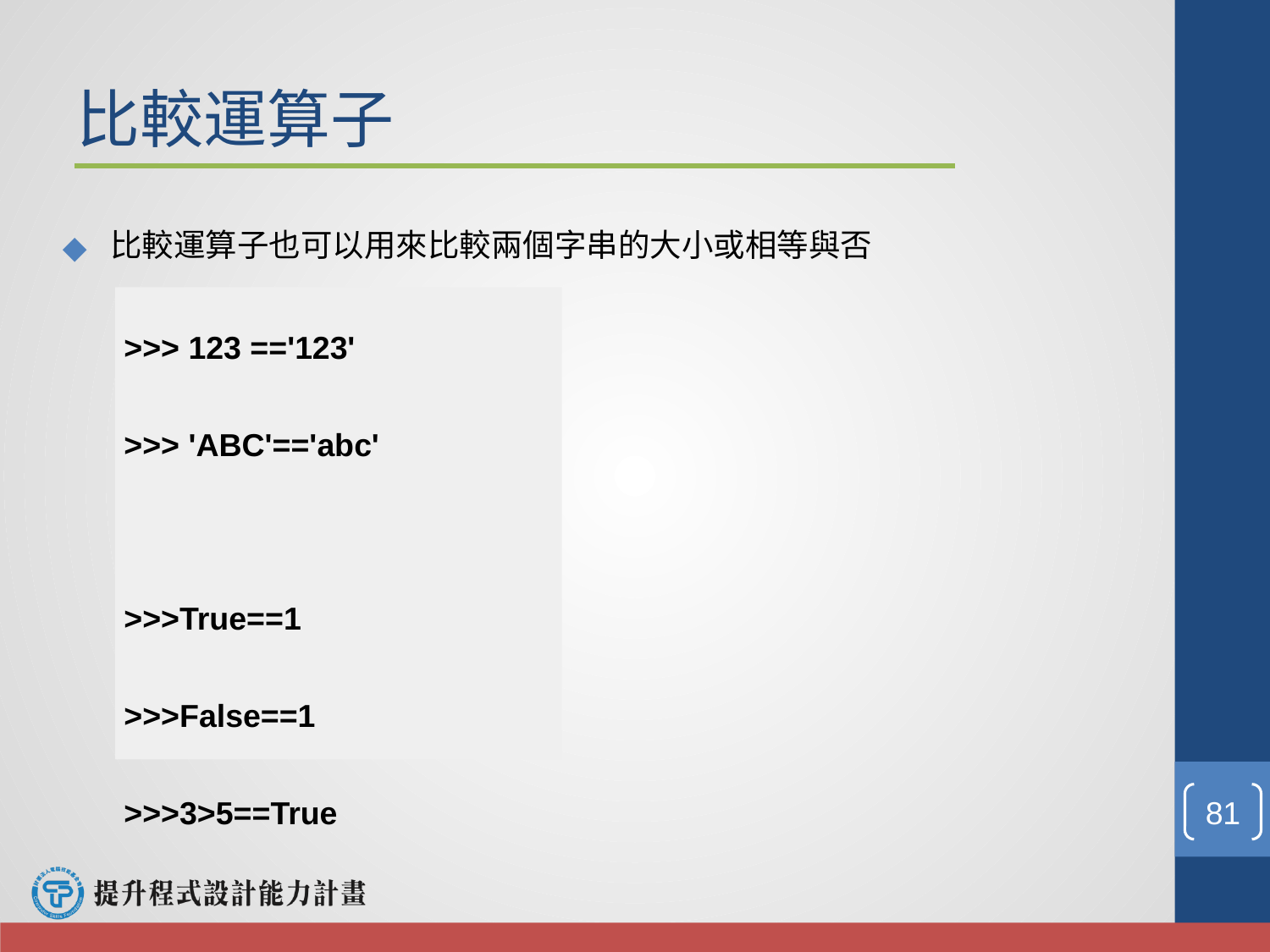

# 比較運算子
比較運算子也可以用來比較兩個字串的大小或相等與否

>>> 123 =='123'
>>> 'ABC'=='abc'
>>>True==1
>>>False==1
>>>3>5==True

81